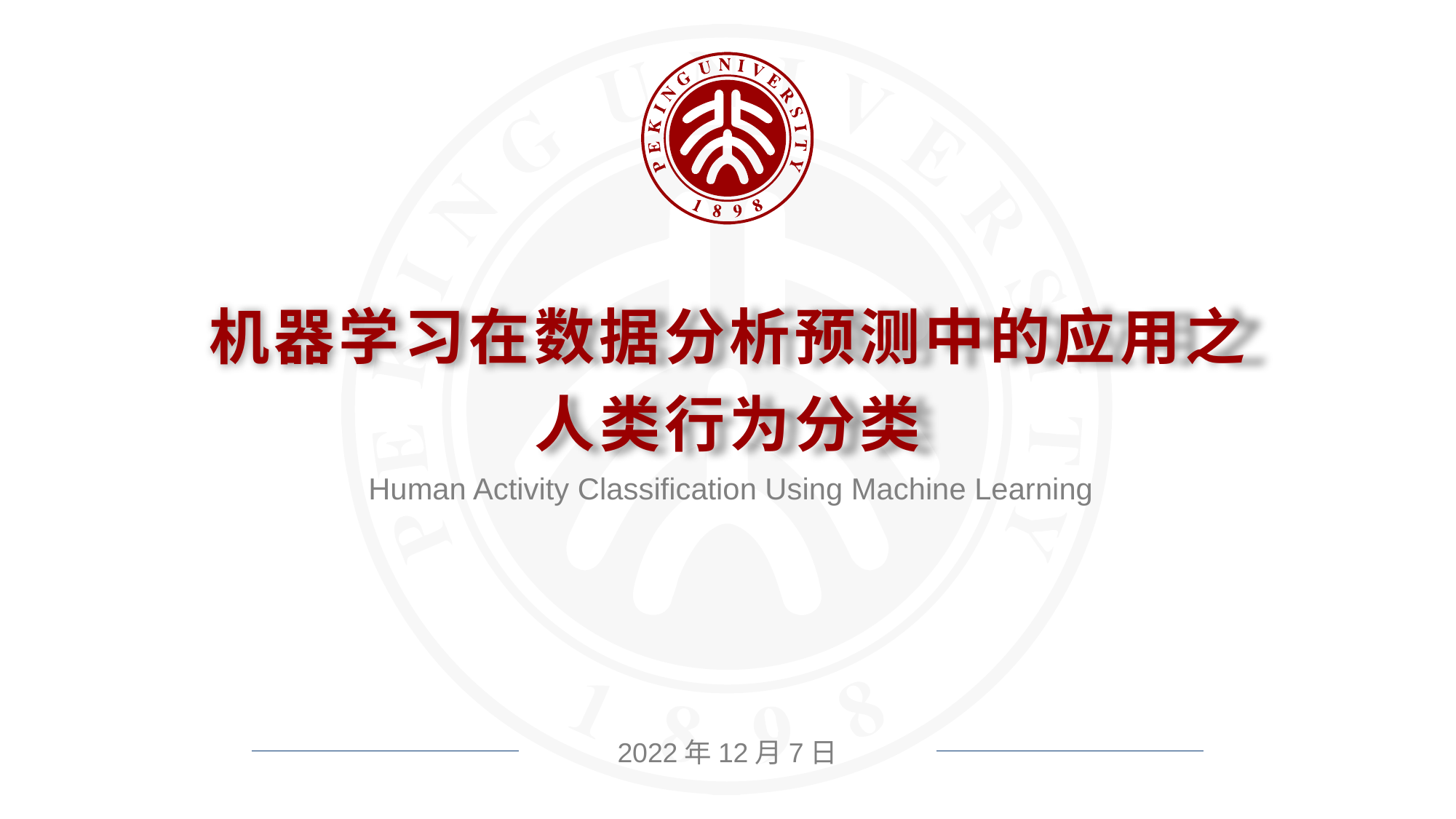

机器学习在数据分析预测中的应用之
人类行为分类
Human Activity Classification Using Machine Learning
2022年12月7日